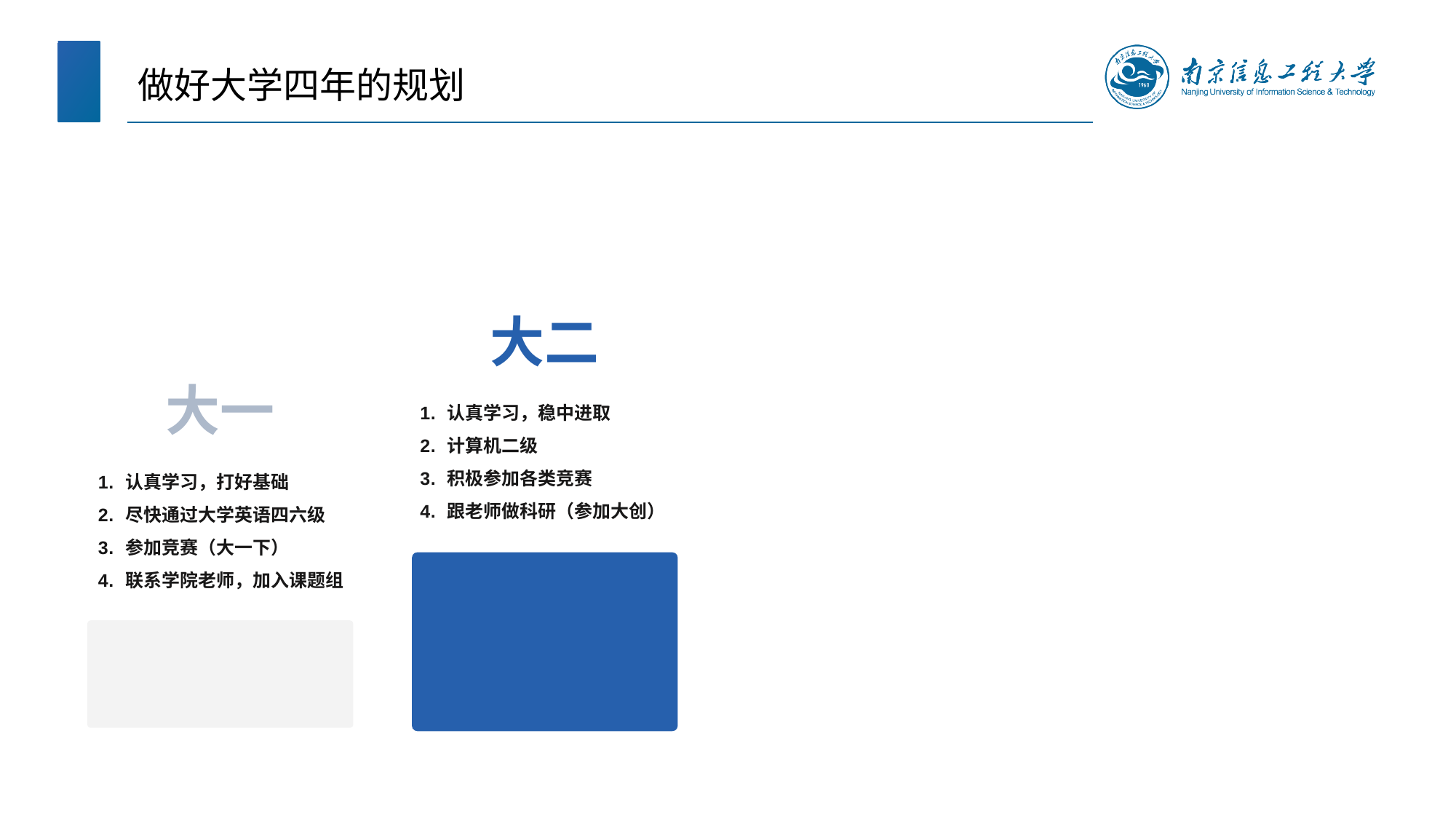

# 做好大学四年的规划
大二
大一
认真学习，稳中进取
计算机二级
积极参加各类竞赛
跟老师做科研（参加大创）
认真学习，打好基础
尽快通过大学英语四六级
参加竞赛（大一下）
联系学院老师，加入课题组